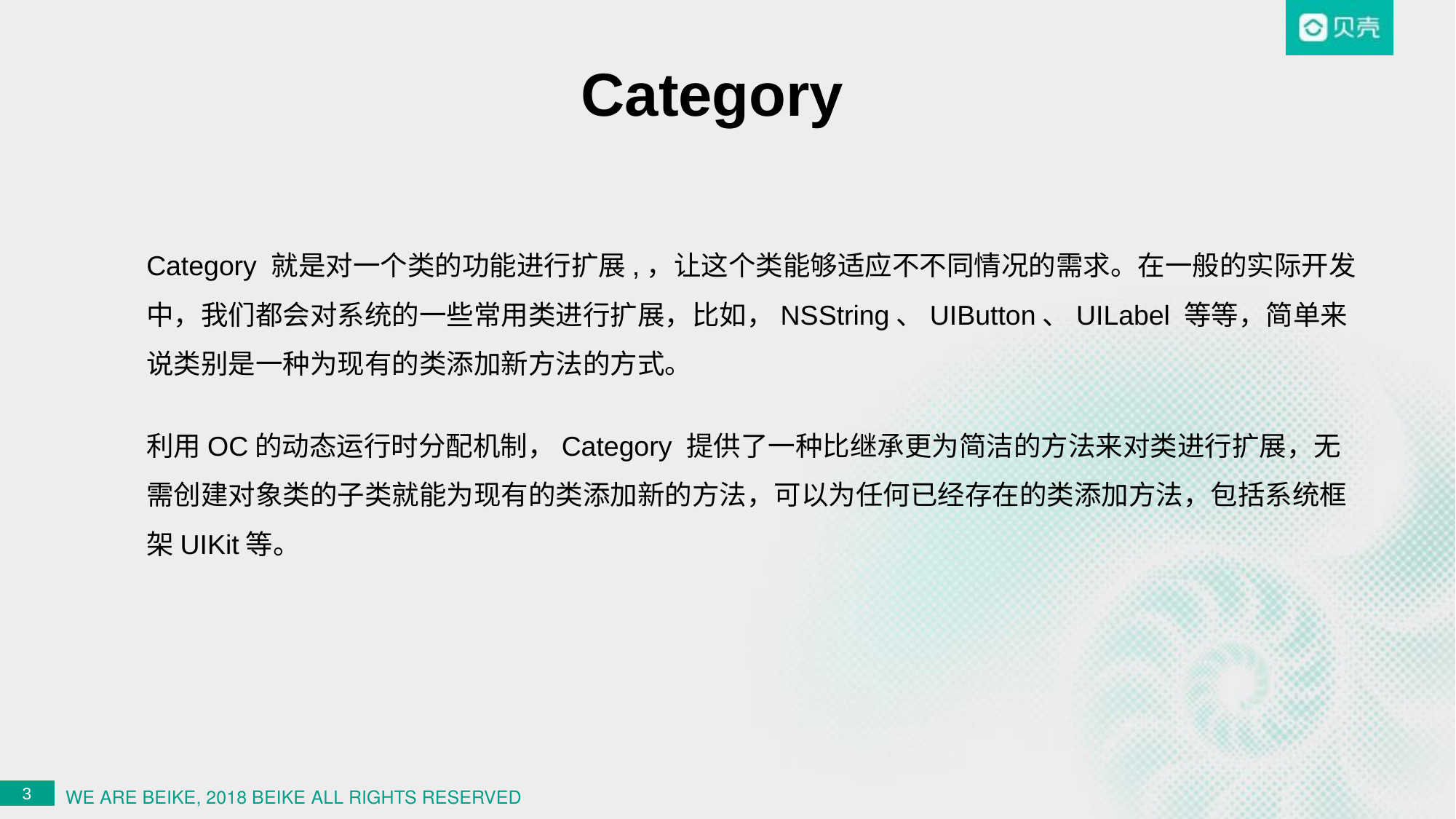

Category
Category 就是对一个类的功能进行扩展,，让这个类能够适应不不同情况的需求。在一般的实际开发中，我们都会对系统的一些常用类进行扩展，比如，NSString、UIButton、UILabel 等等，简单来说类别是一种为现有的类添加新方法的方式。

利用OC的动态运行时分配机制，Category 提供了一种比继承更为简洁的方法来对类进行扩展，无需创建对象类的子类就能为现有的类添加新的方法，可以为任何已经存在的类添加方法，包括系统框架UIKit等。